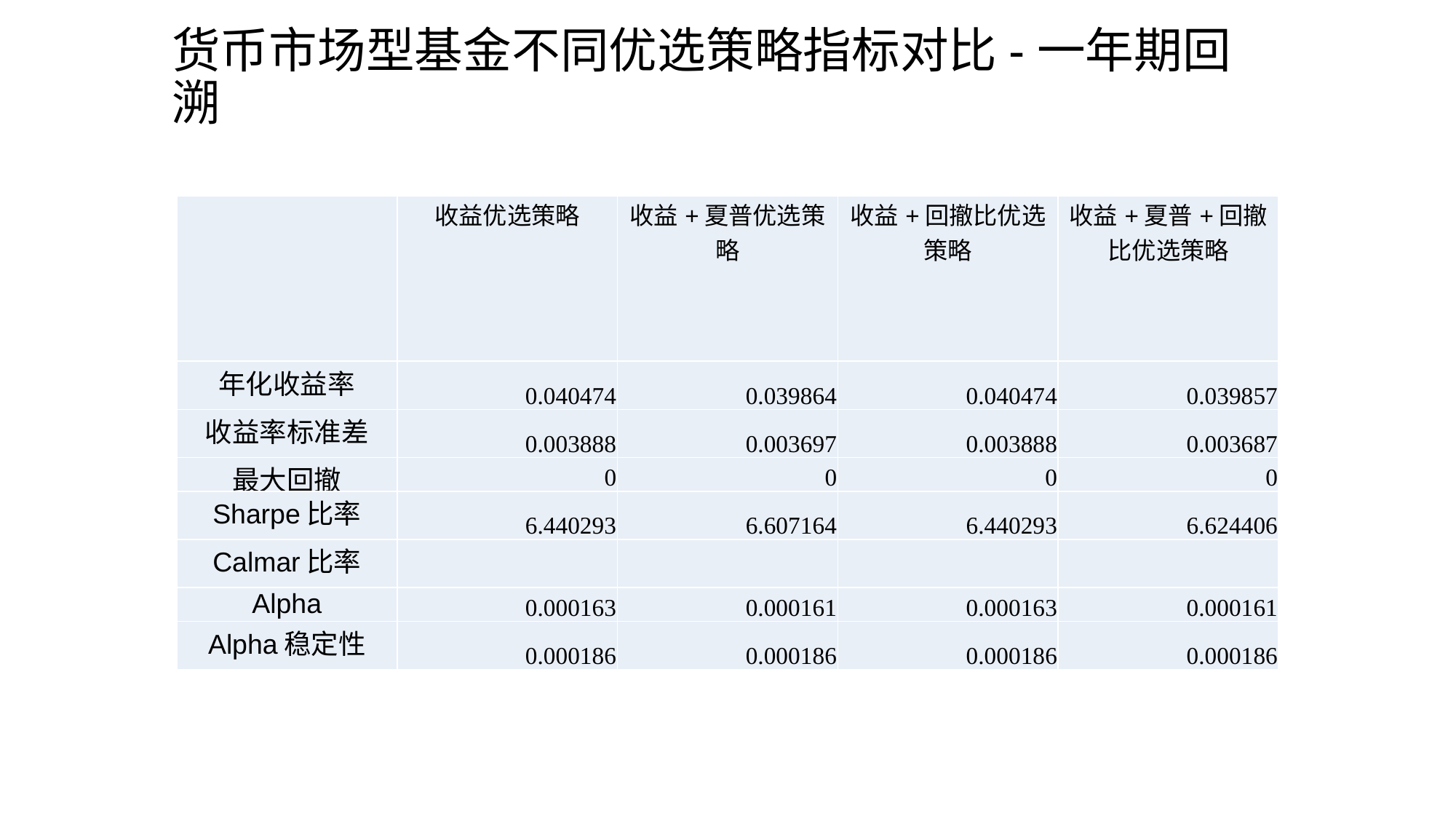

# 货币市场型基金不同优选策略指标对比-一年期回溯
|  | 收益优选策略 | 收益+夏普优选策略 | 收益+回撤比优选策略 | 收益+夏普+回撤比优选策略 |
| --- | --- | --- | --- | --- |
| 年化收益率 | 0.040474 | 0.039864 | 0.040474 | 0.039857 |
| 收益率标准差 | 0.003888 | 0.003697 | 0.003888 | 0.003687 |
| 最大回撤 | 0 | 0 | 0 | 0 |
| Sharpe比率 | 6.440293 | 6.607164 | 6.440293 | 6.624406 |
| Calmar比率 |  |  |  |  |
| Alpha | 0.000163 | 0.000161 | 0.000163 | 0.000161 |
| Alpha稳定性 | 0.000186 | 0.000186 | 0.000186 | 0.000186 |